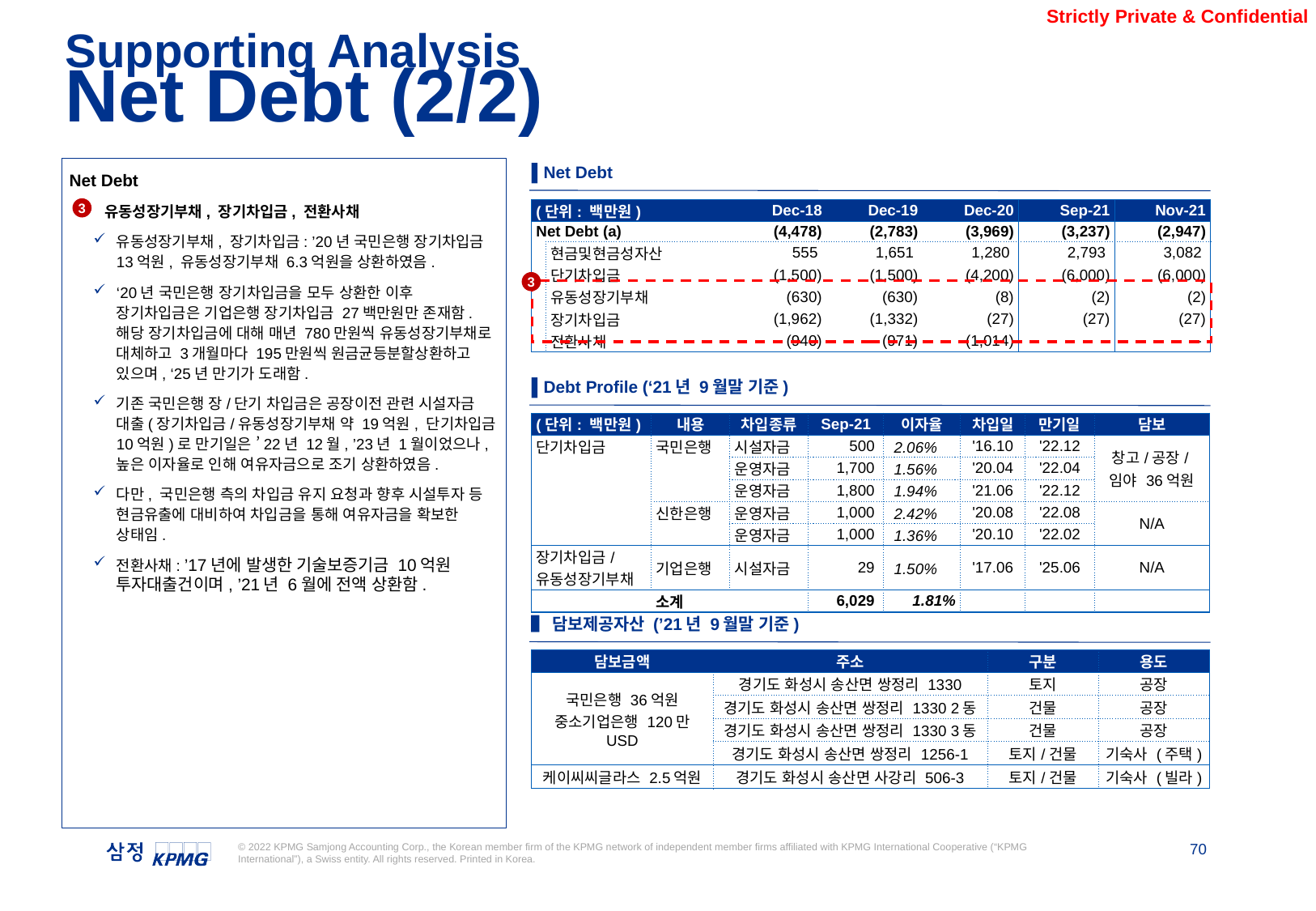

Supporting Analysis
Net Debt (2/2)
▌Net Debt

Net Debt
유동성장기부채, 장기차입금, 전환사채
유동성장기부채, 장기차입금: ’20년 국민은행 장기차입금 13억원, 유동성장기부채 6.3억원을 상환하였음.
‘20년 국민은행 장기차입금을 모두 상환한 이후 장기차입금은 기업은행 장기차입금 27백만원만 존재함. 해당 장기차입금에 대해 매년 780만원씩 유동성장기부채로 대체하고 3개월마다 195만원씩 원금균등분할상환하고 있으며, ‘25년 만기가 도래함.
기존 국민은행 장/단기 차입금은 공장이전 관련 시설자금 대출(장기차입금/유동성장기부채 약 19억원, 단기차입금 10억원)로 만기일은 ’22년 12월, ’23년 1월이었으나, 높은 이자율로 인해 여유자금으로 조기 상환하였음.
다만, 국민은행 측의 차입금 유지 요청과 향후 시설투자 등 현금유출에 대비하여 차입금을 통해 여유자금을 확보한 상태임.
전환사채: ’17년에 발생한 기술보증기금 10억원 투자대출건이며, ’21년 6월에 전액 상환함.

3
| (단위: 백만원) |  | Dec-18 | Dec-19 | Dec-20 | Sep-21 | Nov-21 |
| --- | --- | --- | --- | --- | --- | --- |
| Net Debt (a) |  | (4,478) | (2,783) | (3,969) | (3,237) | (2,947) |
|  | 현금및현금성자산 | 555 | 1,651 | 1,280 | 2,793 | 3,082 |
|  | 단기차입금 | (1,500) | (1,500) | (4,200) | (6,000) | (6,000) |
|  | 유동성장기부채 | (630) | (630) | (8) | (2) | (2) |
|  | 장기차입금 | (1,962) | (1,332) | (27) | (27) | (27) |
|  | 전환사채 | (940) | (971) | (1,014) | - | - |
3

▌Debt Profile (‘21년 9월말 기준)

| (단위: 백만원) | 내용 | 차입종류 | Sep-21 | 이자율 | 차입일 | 만기일 | 담보 |
| --- | --- | --- | --- | --- | --- | --- | --- |
| 단기차입금 | 국민은행 | 시설자금 | 500 | 2.06% | '16.10 | '22.12 | 창고/공장/임야 36억원 |
|  |  | 운영자금 | 1,700 | 1.56% | '20.04 | '22.04 |  |
|  |  | 운영자금 | 1,800 | 1.94% | '21.06 | '22.12 |  |
|  | 신한은행 | 운영자금 | 1,000 | 2.42% | '20.08 | '22.08 | N/A |
|  |  | 운영자금 | 1,000 | 1.36% | '20.10 | '22.02 |  |
| 장기차입금/ 유동성장기부채 | 기업은행 | 시설자금 | 29 | 1.50% | '17.06 | '25.06 | N/A |
| 소계 |  |  | 6,029 | 1.81% |  |  |  |
▌담보제공자산 (’21년 9월말 기준)

| 담보금액 | 주소 | 구분 | 용도 |
| --- | --- | --- | --- |
| 국민은행 36억원 중소기업은행 120만 USD | 경기도 화성시 송산면 쌍정리 1330 | 토지 | 공장 |
|  | 경기도 화성시 송산면 쌍정리 1330 2동 | 건물 | 공장 |
|  | 경기도 화성시 송산면 쌍정리 1330 3동 | 건물 | 공장 |
|  | 경기도 화성시 송산면 쌍정리 1256-1 | 토지/건물 | 기숙사 (주택) |
| 케이씨씨글라스 2.5억원 | 경기도 화성시 송산면 사강리 506-3 | 토지/건물 | 기숙사 (빌라) |